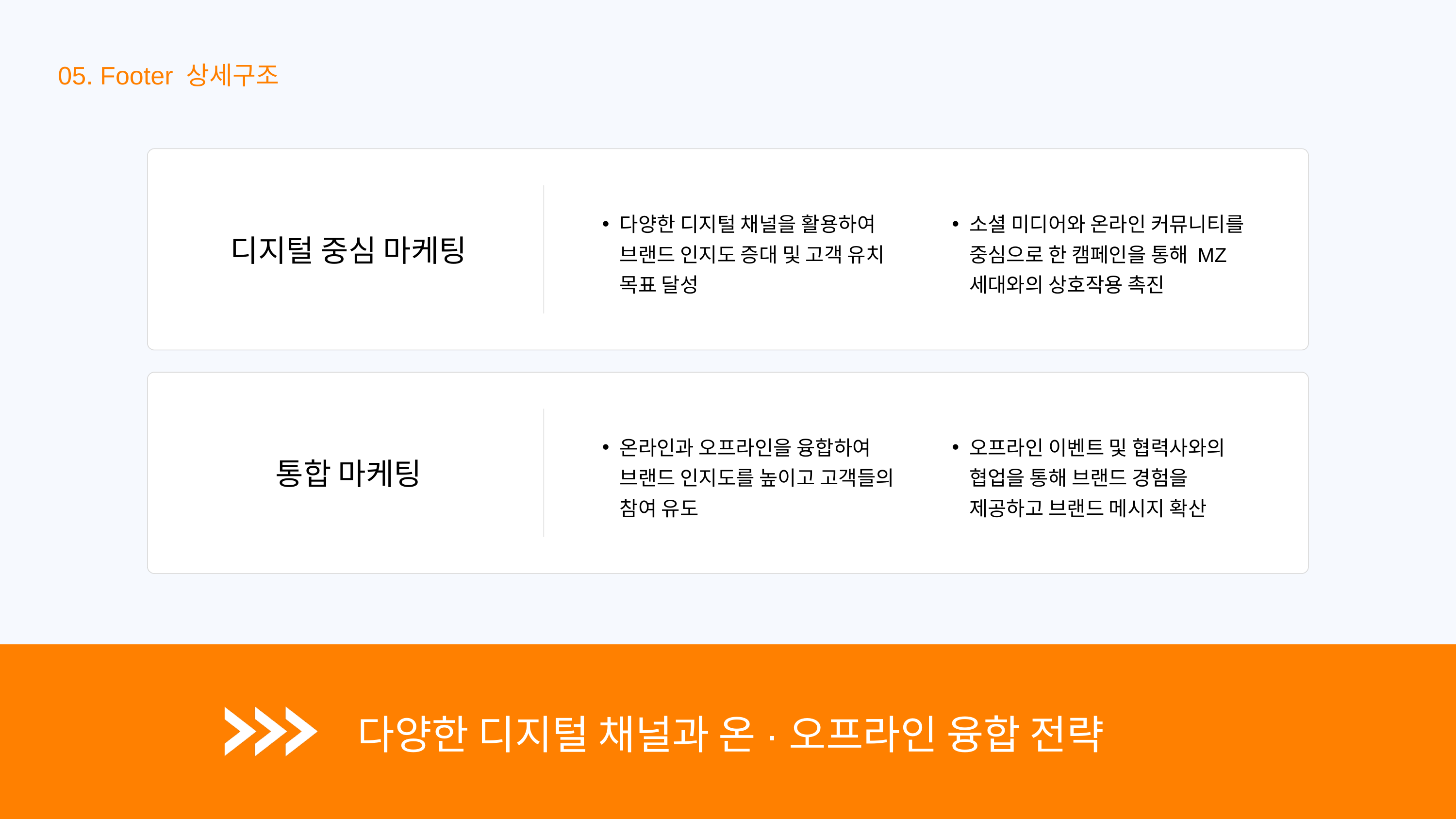

05. Footer 상세구조

다양한 디지털 채널을 활용하여 브랜드 인지도 증대 및 고객 유치 목표 달성
소셜 미디어와 온라인 커뮤니티를 중심으로 한 캠페인을 통해 MZ 세대와의 상호작용 촉진
디지털 중심 마케팅

온라인과 오프라인을 융합하여 브랜드 인지도를 높이고 고객들의 참여 유도
오프라인 이벤트 및 협력사와의 협업을 통해 브랜드 경험을 제공하고 브랜드 메시지 확산
통합 마케팅

다양한 디지털 채널과 온·오프라인 융합 전략